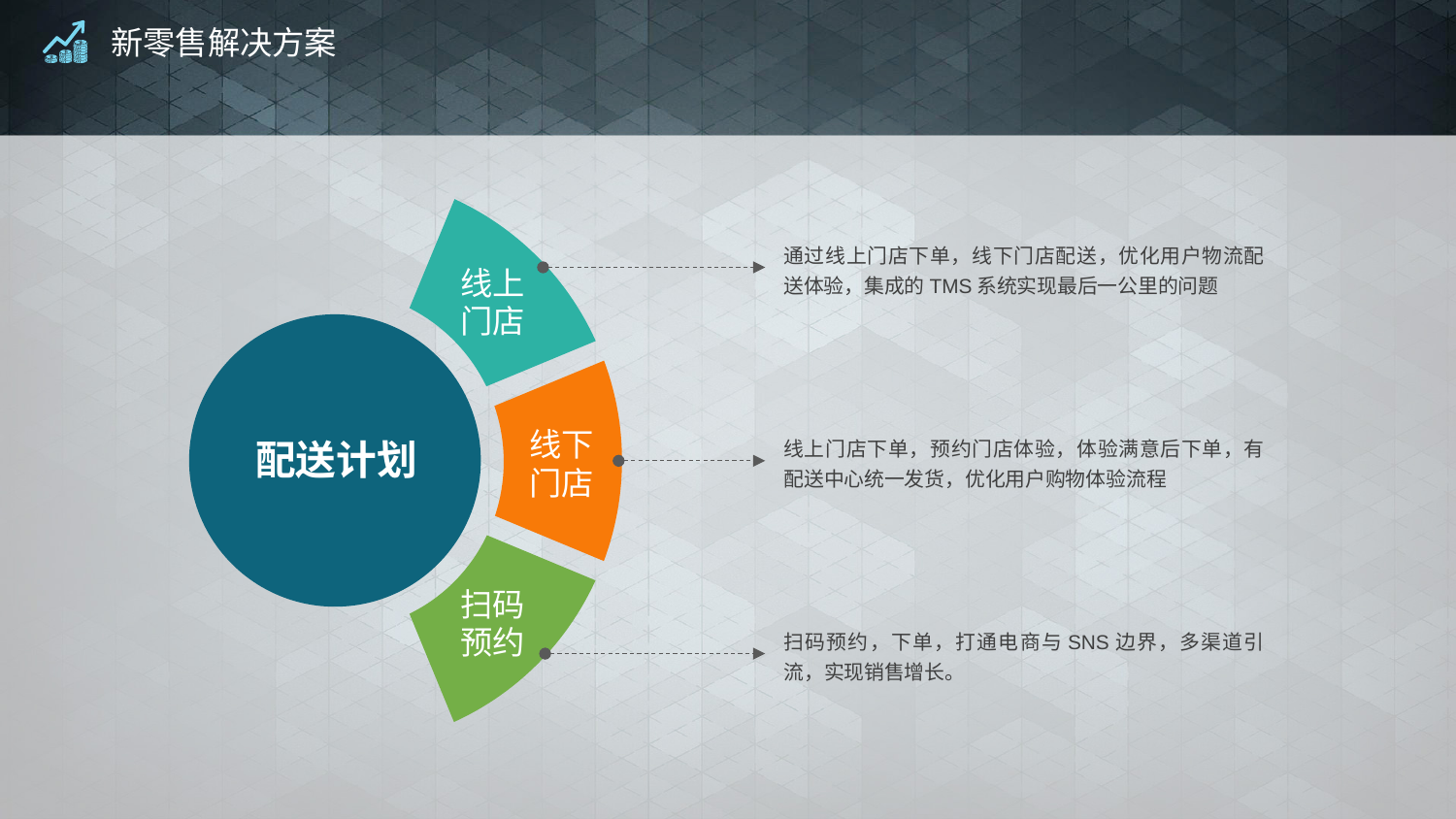

# 新零售解决方案

通过线上门店下单，线下门店配送，优化用户物流配送体验，集成的TMS系统实现最后一公里的问题
线上门店

线下门店
配送计划
线上门店下单，预约门店体验，体验满意后下单，有配送中心统一发货，优化用户购物体验流程

扫码预约
扫码预约，下单，打通电商与SNS边界，多渠道引流，实现销售增长。